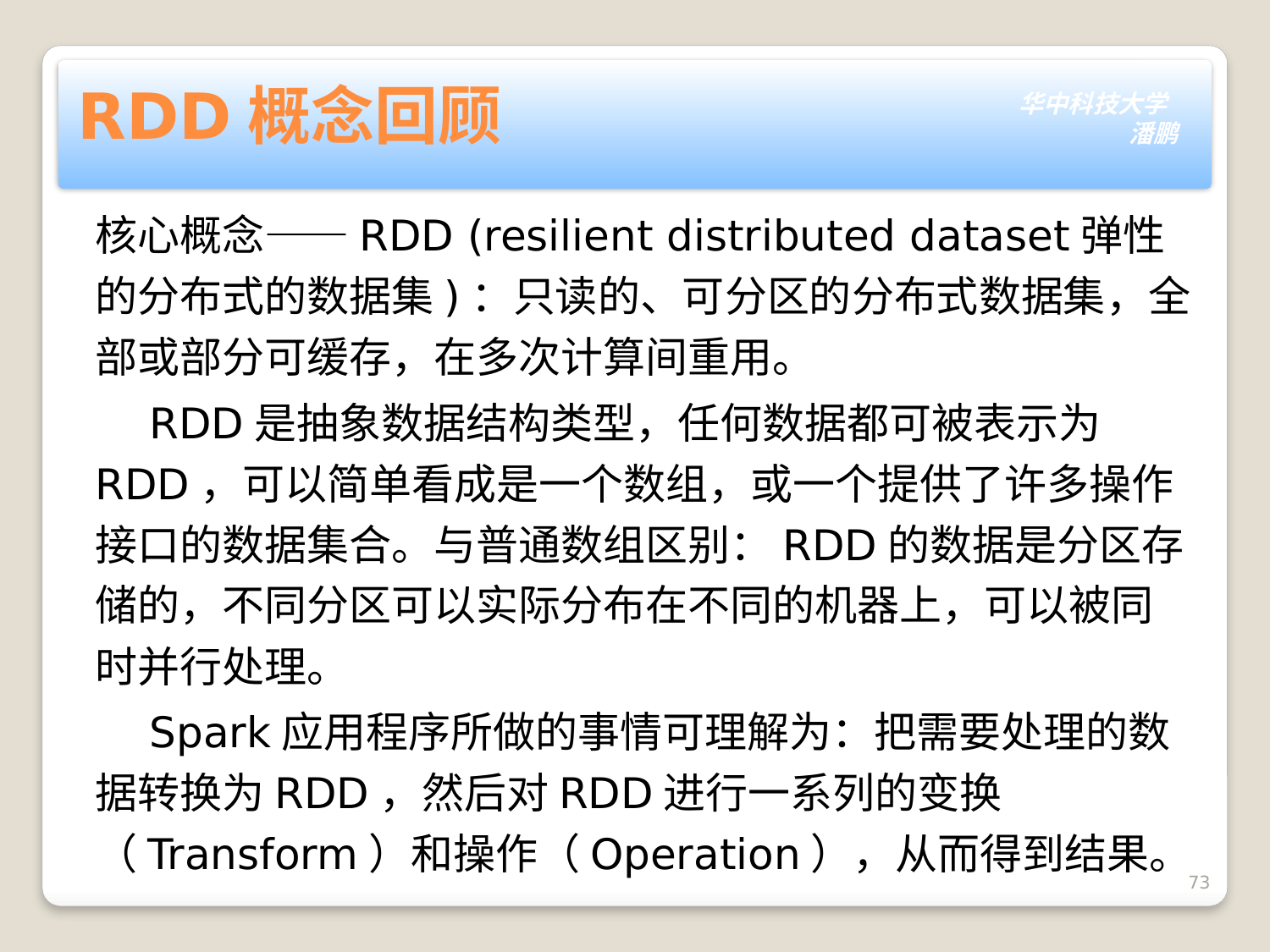

# RDD概念回顾
核心概念——RDD (resilient distributed dataset弹性的分布式的数据集)：只读的、可分区的分布式数据集，全部或部分可缓存，在多次计算间重用。
    RDD是抽象数据结构类型，任何数据都可被表示为RDD，可以简单看成是一个数组，或一个提供了许多操作接口的数据集合。与普通数组区别：RDD的数据是分区存储的，不同分区可以实际分布在不同的机器上，可以被同时并行处理。
    Spark应用程序所做的事情可理解为：把需要处理的数据转换为RDD，然后对RDD进行一系列的变换（Transform）和操作（Operation），从而得到结果。
73